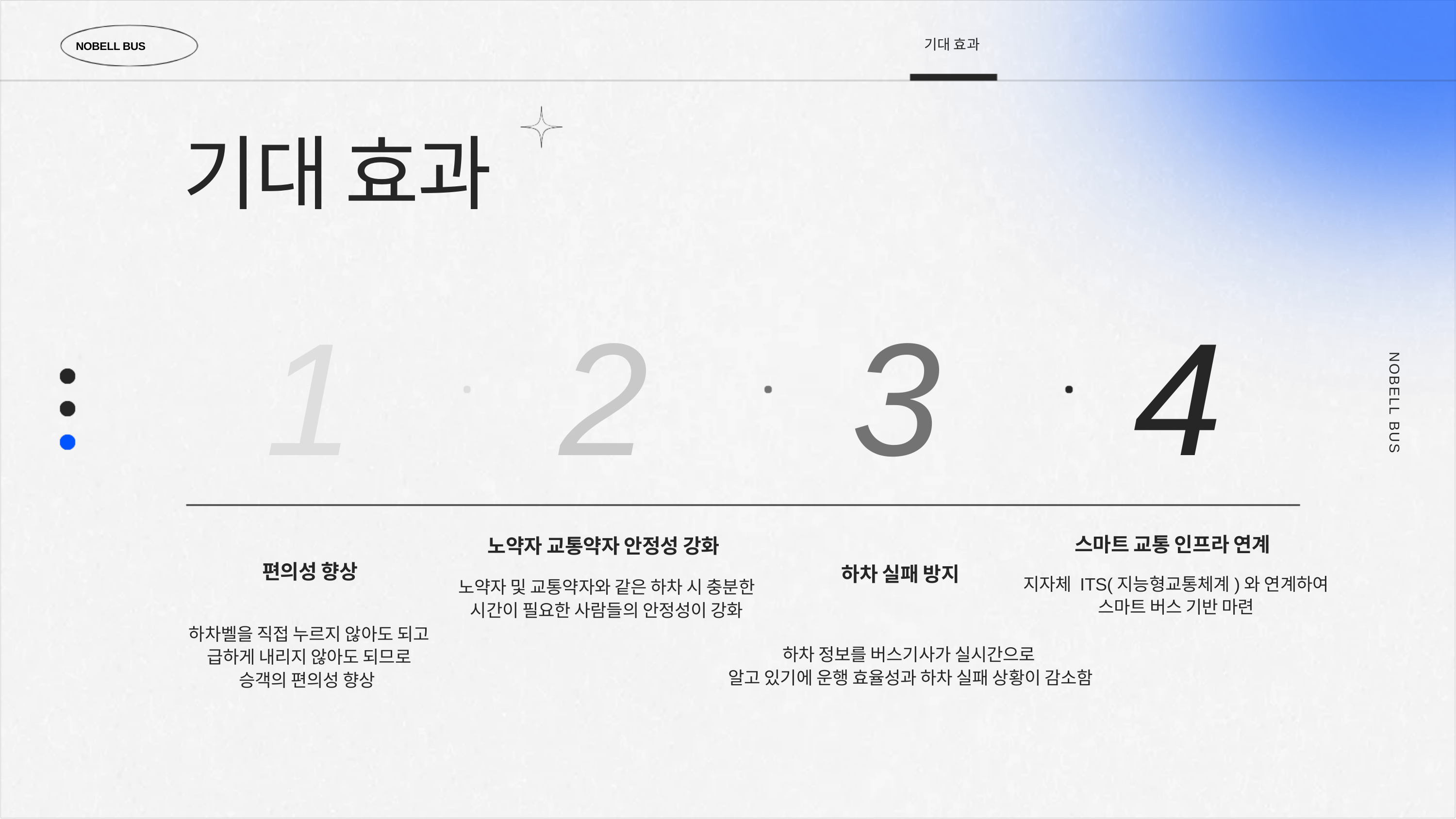

기대 효과

NOBELL BUS

기대 효과

1

2

3

4

NOBELL BUS

스마트 교통 인프라 연계

노약자 교통약자 안정성 강화

편의성 향상

하차 실패 방지

지자체 ITS(지능형교통체계)와 연계하여
스마트 버스 기반 마련

노약자 및 교통약자와 같은 하차 시 충분한
시간이 필요한 사람들의 안정성이 강화

하차벨을 직접 누르지 않아도 되고 급하게 내리지 않아도 되므로 승객의 편의성 향상

하차 정보를 버스기사가 실시간으로
알고 있기에 운행 효율성과 하차 실패 상황이 감소함